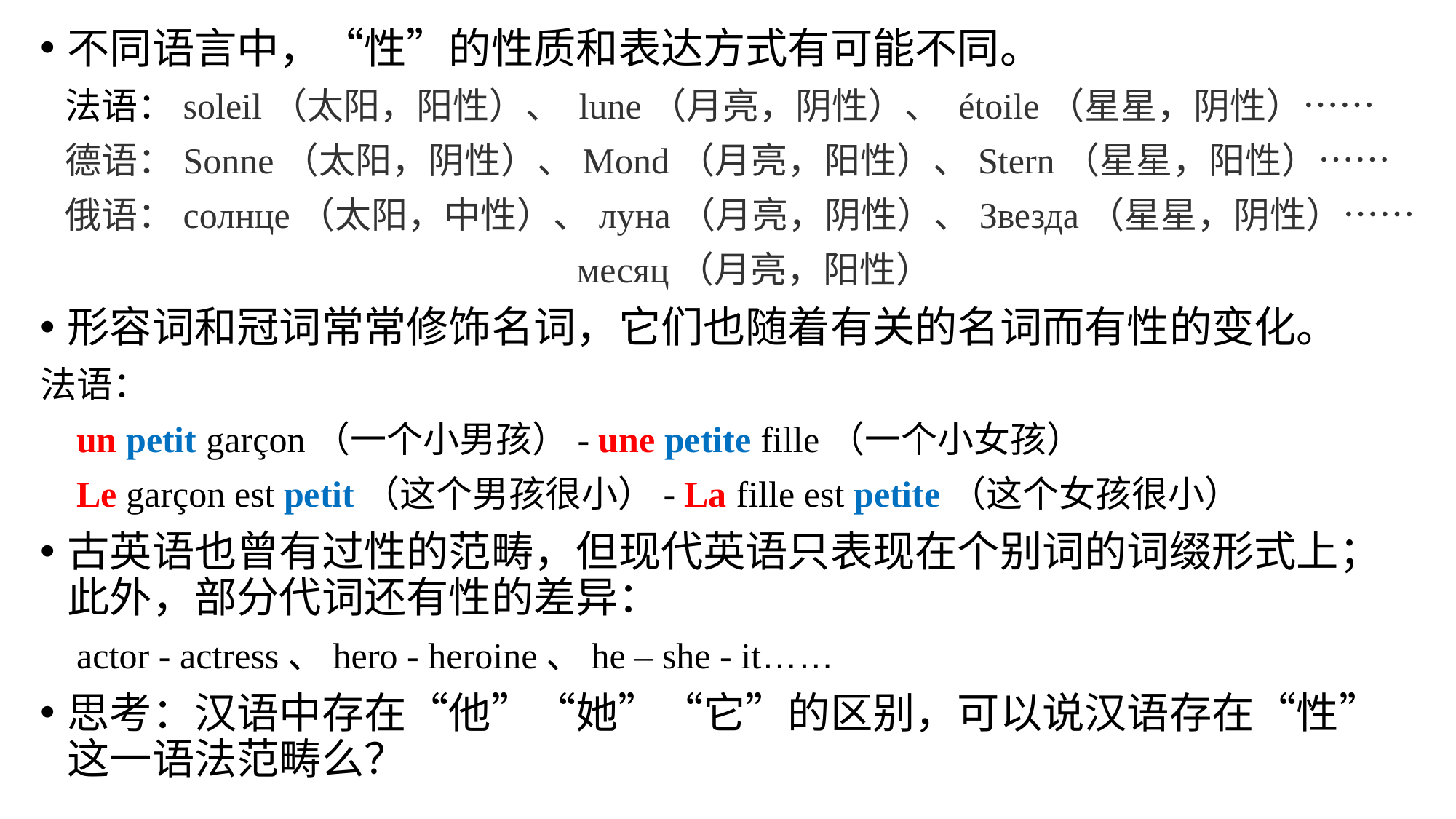

不同语言中，“性”的性质和表达方式有可能不同。
  法语：soleil（太阳，阳性）、 lune（月亮，阴性）、 étoile（星星，阴性）……
  德语：Sonne（太阳，阴性）、Mond（月亮，阳性）、Stern（星星，阳性）……
  俄语：солнце（太阳，中性）、луна（月亮，阴性）、Звезда（星星，阴性）……
                                                           месяц（月亮，阳性）
形容词和冠词常常修饰名词，它们也随着有关的名词而有性的变化。
法语：
    un petit garçon（一个小男孩）- une petite fille（一个小女孩）
    Le garçon est petit（这个男孩很小）- La fille est petite（这个女孩很小）
古英语也曾有过性的范畴，但现代英语只表现在个别词的词缀形式上；此外，部分代词还有性的差异：
    actor - actress、hero - heroine、he – she - it……
思考：汉语中存在“他”“她”“它”的区别，可以说汉语存在“性”这一语法范畴么？